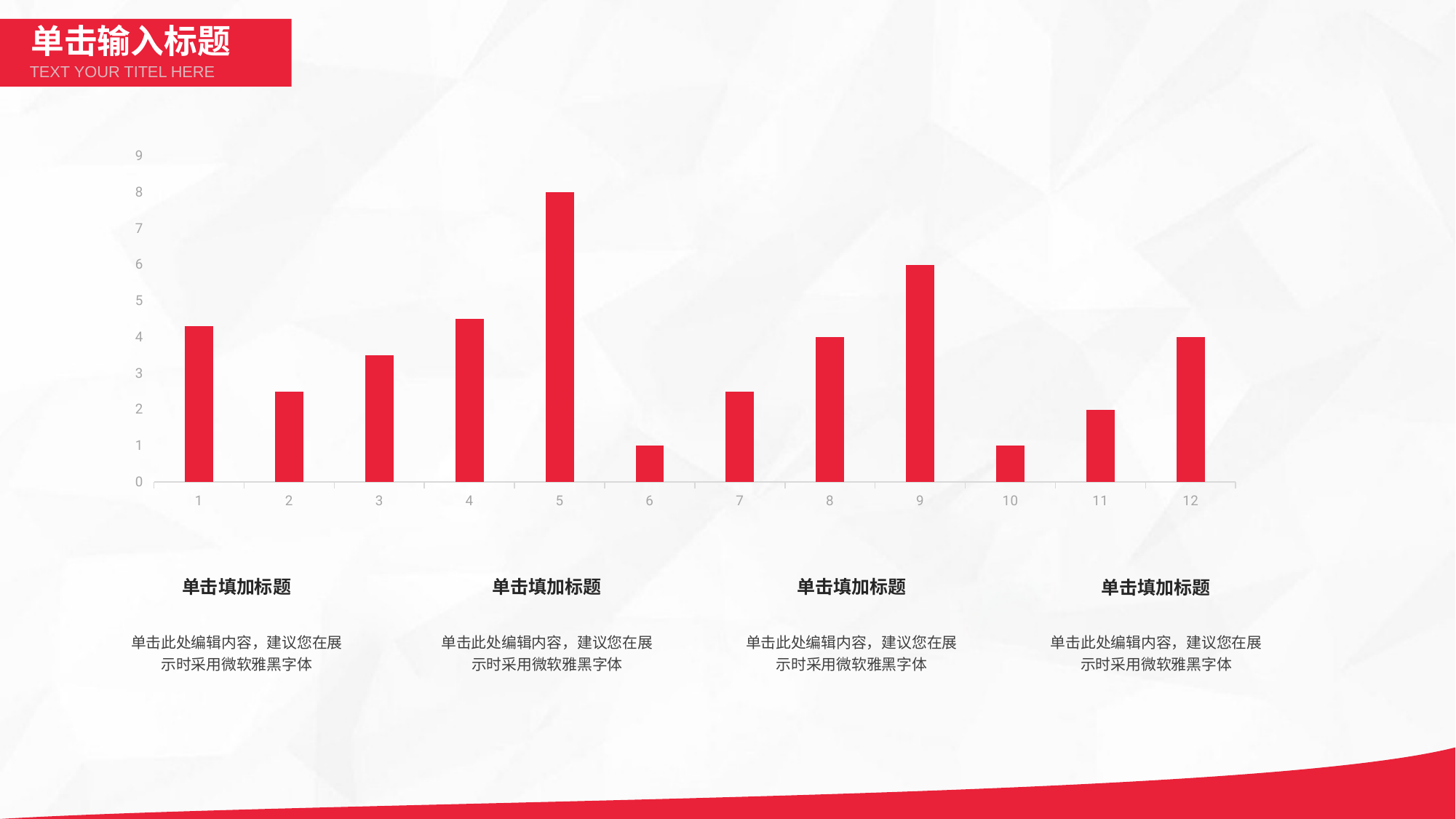

### Chart

| Category | Series 1 |
|---|---|
| 1 | 4.3 |
| 2 | 2.5 |
| 3 | 3.5 |
| 4 | 4.5 |
| 5 | 8.0 |
| 6 | 1.0 |
| 7 | 2.5 |
| 8 | 4.0 |
| 9 | 6.0 |
| 10 | 1.0 |
| 11 | 2.0 |
| 12 | 4.0 |
单击填加标题
单击填加标题
单击填加标题
单击填加标题
单击此处编辑内容，建议您在展示时采用微软雅黑字体
单击此处编辑内容，建议您在展示时采用微软雅黑字体
单击此处编辑内容，建议您在展示时采用微软雅黑字体
单击此处编辑内容，建议您在展示时采用微软雅黑字体